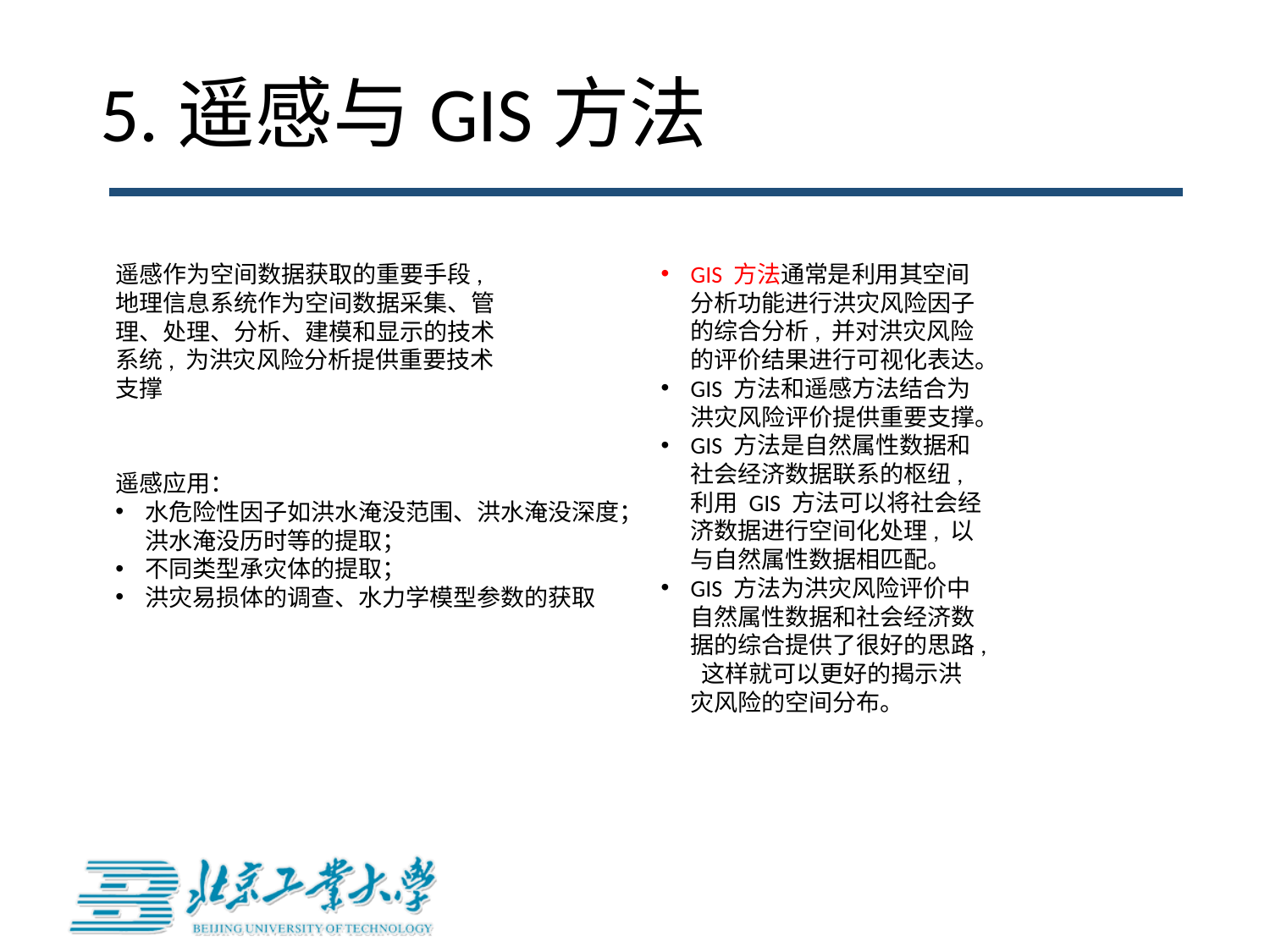

# 5.遥感与GIS方法
遥感作为空间数据获取的重要手段, 地理信息系统作为空间数据采集、管理、处理、分析、建模和显示的技术系统, 为洪灾风险分析提供重要技术支撑
GIS 方法通常是利用其空间分析功能进行洪灾风险因子的综合分析, 并对洪灾风险的评价结果进行可视化表达。
GIS 方法和遥感方法结合为洪灾风险评价提供重要支撑。
GIS 方法是自然属性数据和社会经济数据联系的枢纽, 利用 GIS 方法可以将社会经济数据进行空间化处理, 以与自然属性数据相匹配。
GIS 方法为洪灾风险评价中自然属性数据和社会经济数据的综合提供了很好的思路, 这样就可以更好的揭示洪灾风险的空间分布。
遥感应用：
水危险性因子如洪水淹没范围、洪水淹没深度；洪水淹没历时等的提取；
不同类型承灾体的提取；
洪灾易损体的调查、水力学模型参数的获取